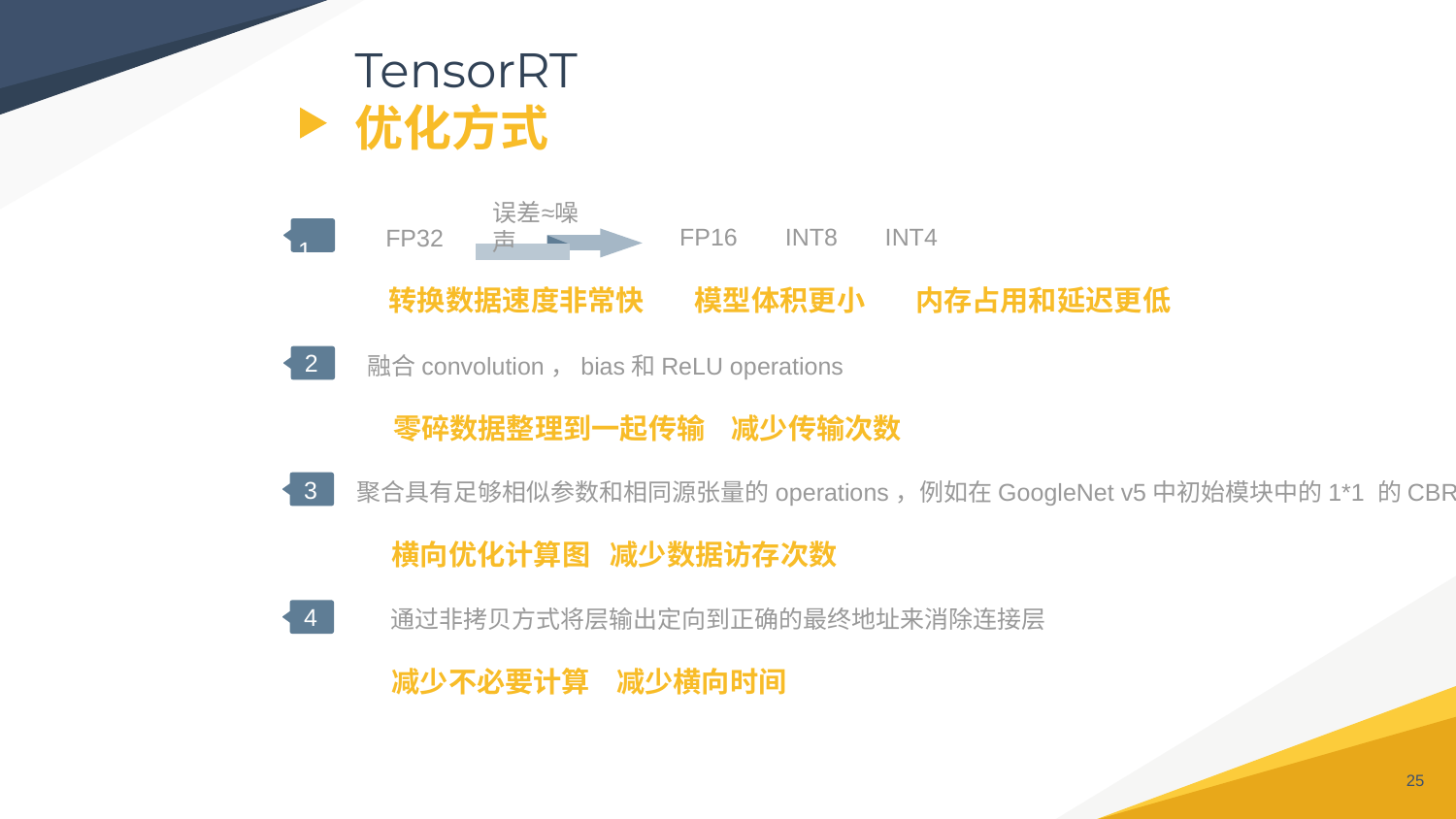

# TensorRT 优化方式
误差≈噪声
  1
FP16       INT8       INT4
FP32

转换数据速度非常快
模型体积更小
内存占用和延迟更低
 2
融合convolution，bias和ReLU operations
零碎数据整理到一起传输    减少传输次数
 3
聚合具有足够相似参数和相同源张量的operations，例如在GoogleNet v5中初始模块中的1*1 的CBR
横向优化计算图   减少数据访存次数
 4
通过非拷贝方式将层输出定向到正确的最终地址来消除连接层
减少不必要计算    减少横向时间
25